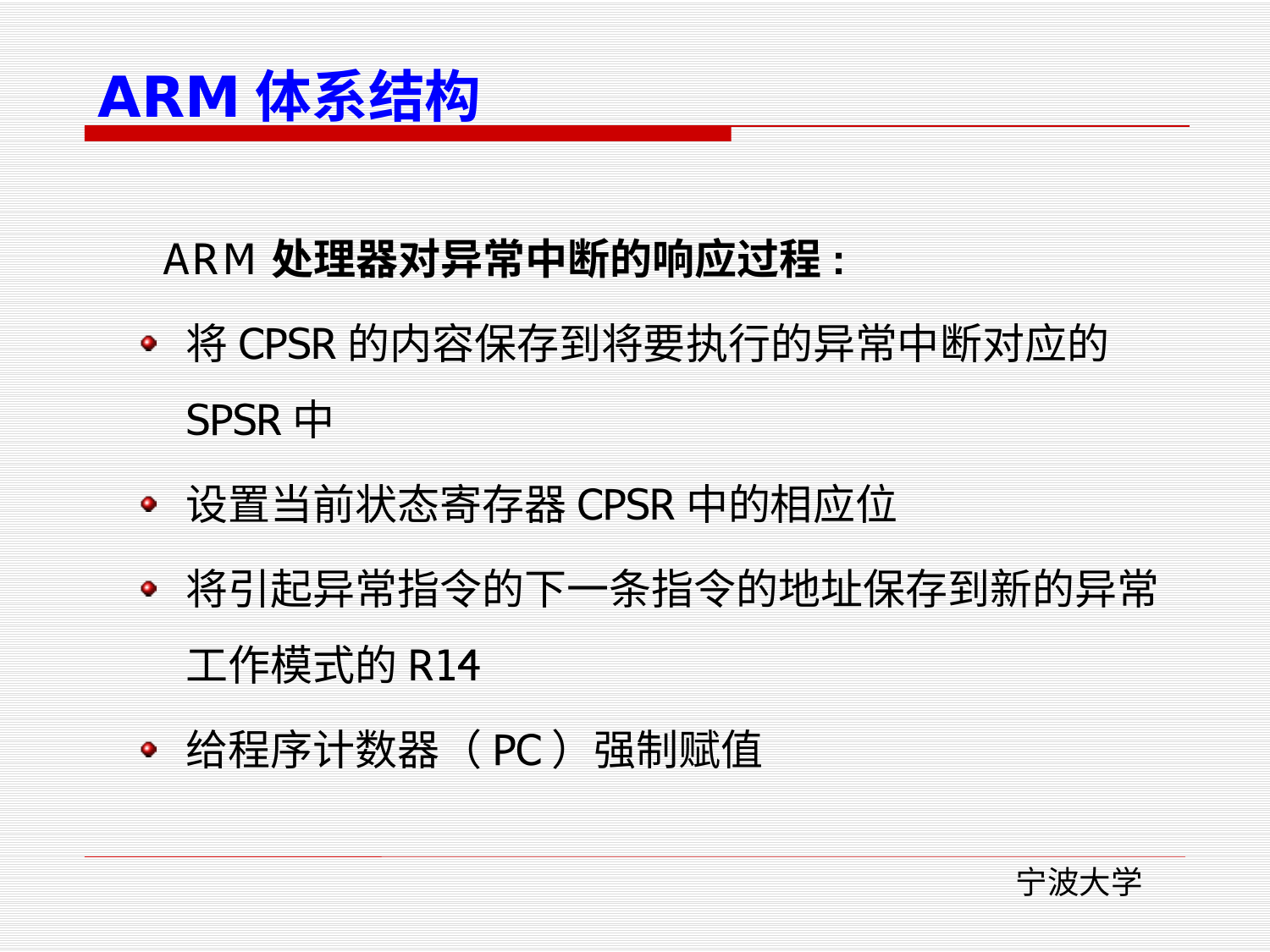

ARM体系结构
  ARM处理器对异常中断的响应过程:
将CPSR的内容保存到将要执行的异常中断对应的SPSR中
设置当前状态寄存器CPSR中的相应位
将引起异常指令的下一条指令的地址保存到新的异常工作模式的R14
给程序计数器（PC）强制赋值